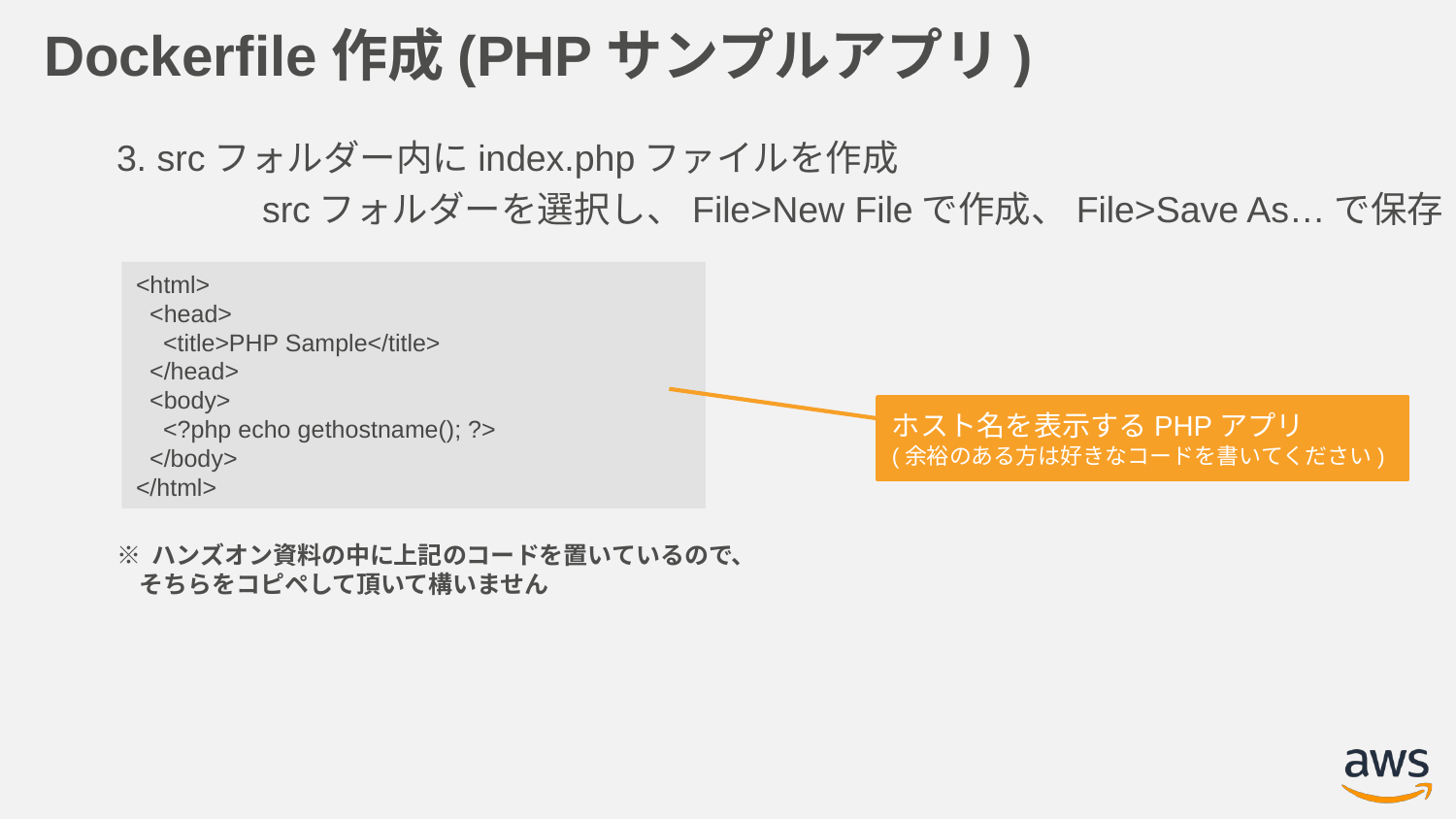

# Dockerfile作成(PHPサンプルアプリ)
3. srcフォルダー内にindex.phpファイルを作成
	srcフォルダーを選択し、File>New Fileで作成、File>Save As…で保存

※ ハンズオン資料の中に上記のコードを置いているので、
    そちらをコピペして頂いて構いません

<html>
  <head>
    <title>PHP Sample</title>
  </head>
  <body>
    <?php echo gethostname(); ?>
  </body>
</html>
ホスト名を表示するPHPアプリ
(余裕のある方は好きなコードを書いてください)